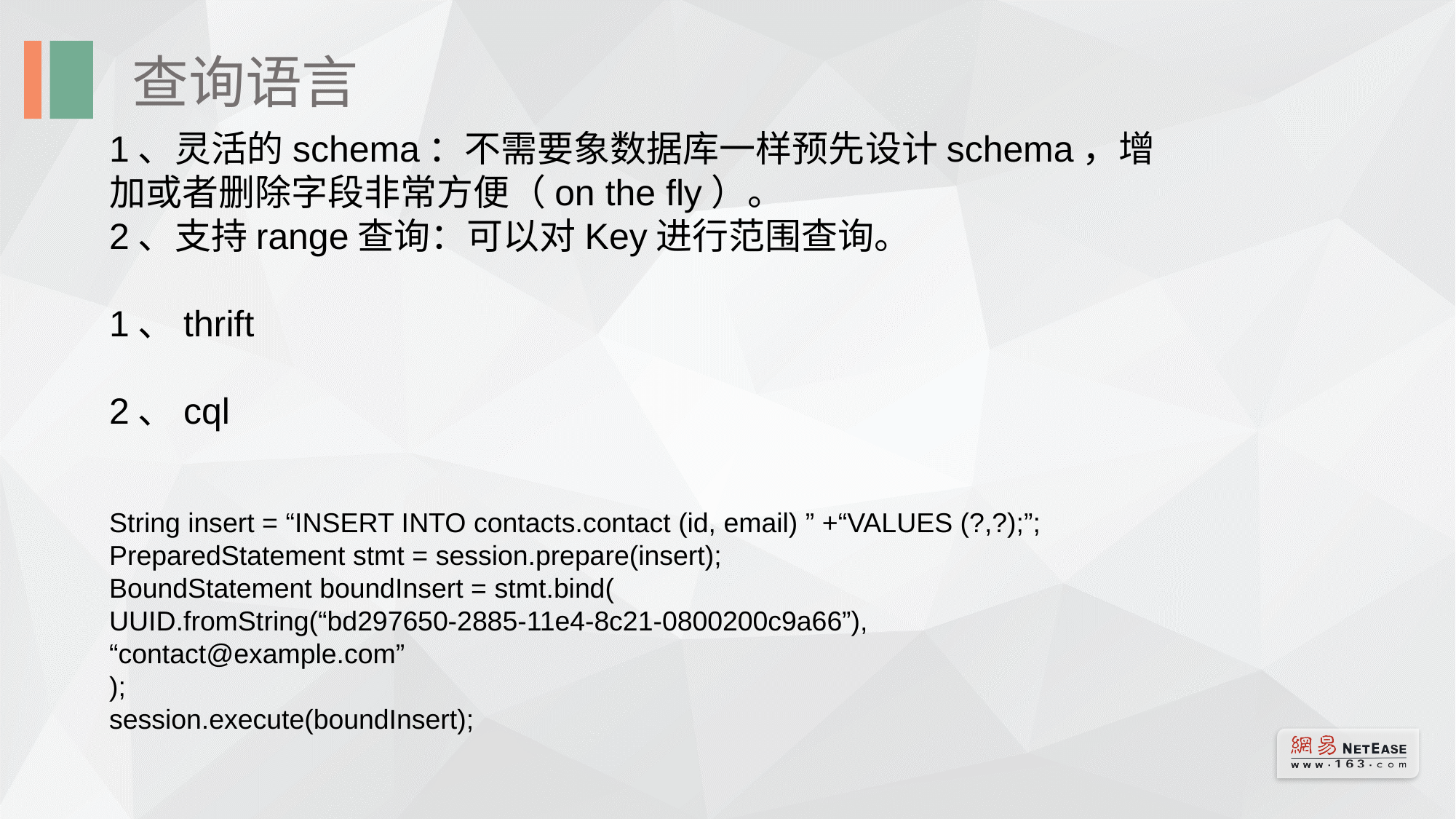

查询语言
1、灵活的schema：不需要象数据库一样预先设计schema，增加或者删除字段非常方便（on the fly）。
2、支持range查询：可以对Key进行范围查询。

1、thrift

2、cql
String insert = “INSERT INTO contacts.contact (id, email) ” +“VALUES (?,?);”;
PreparedStatement stmt = session.prepare(insert);
BoundStatement boundInsert = stmt.bind(
UUID.fromString(“bd297650-2885-11e4-8c21-0800200c9a66”),
“contact@example.com”
);
session.execute(boundInsert);